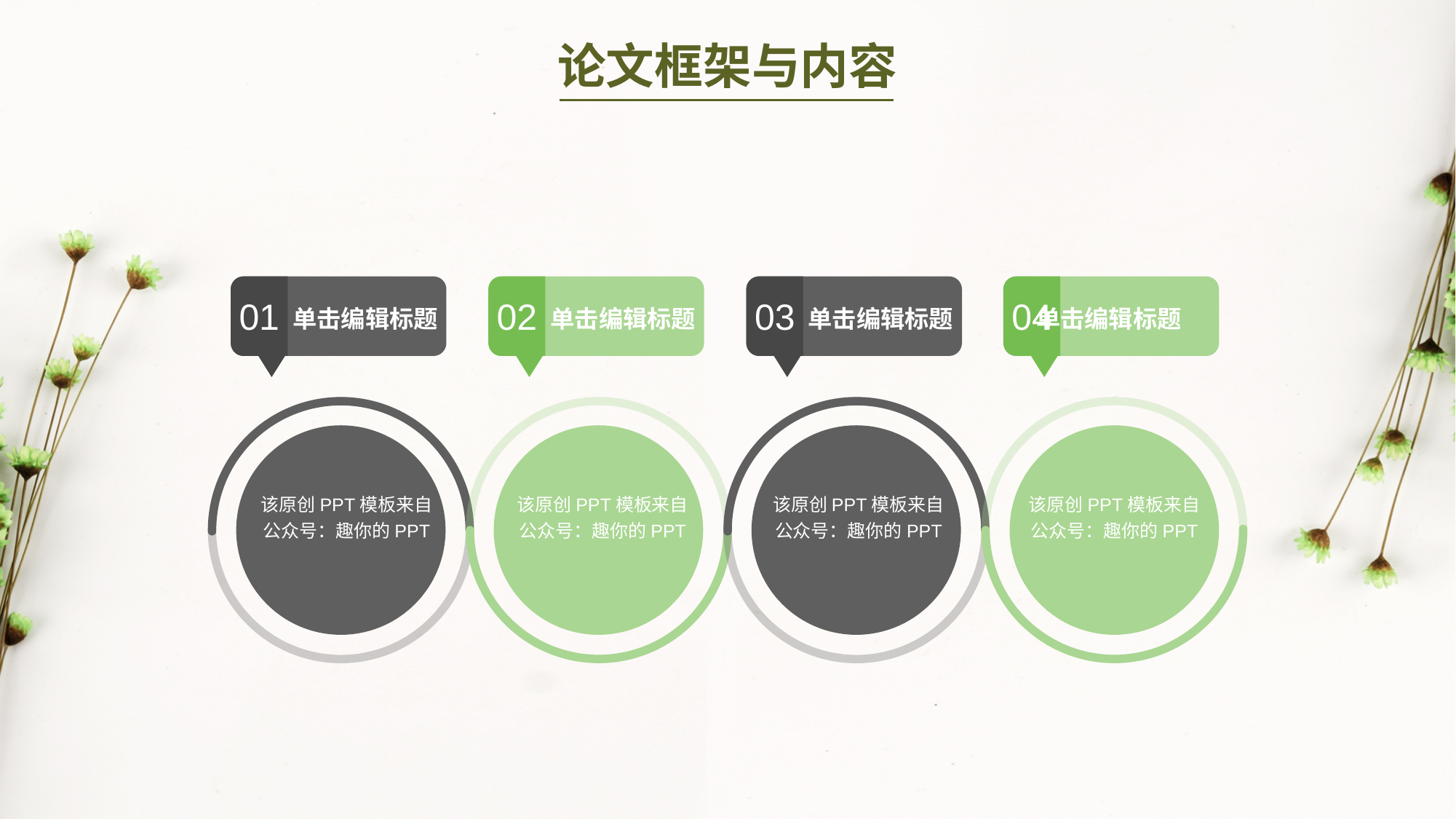

论文框架与内容

01

02

03

04
单击编辑标题
单击编辑标题
单击编辑标题
单击编辑标题

该原创PPT模板来自公众号：趣你的PPT
该原创PPT模板来自公众号：趣你的PPT
该原创PPT模板来自公众号：趣你的PPT
该原创PPT模板来自公众号：趣你的PPT